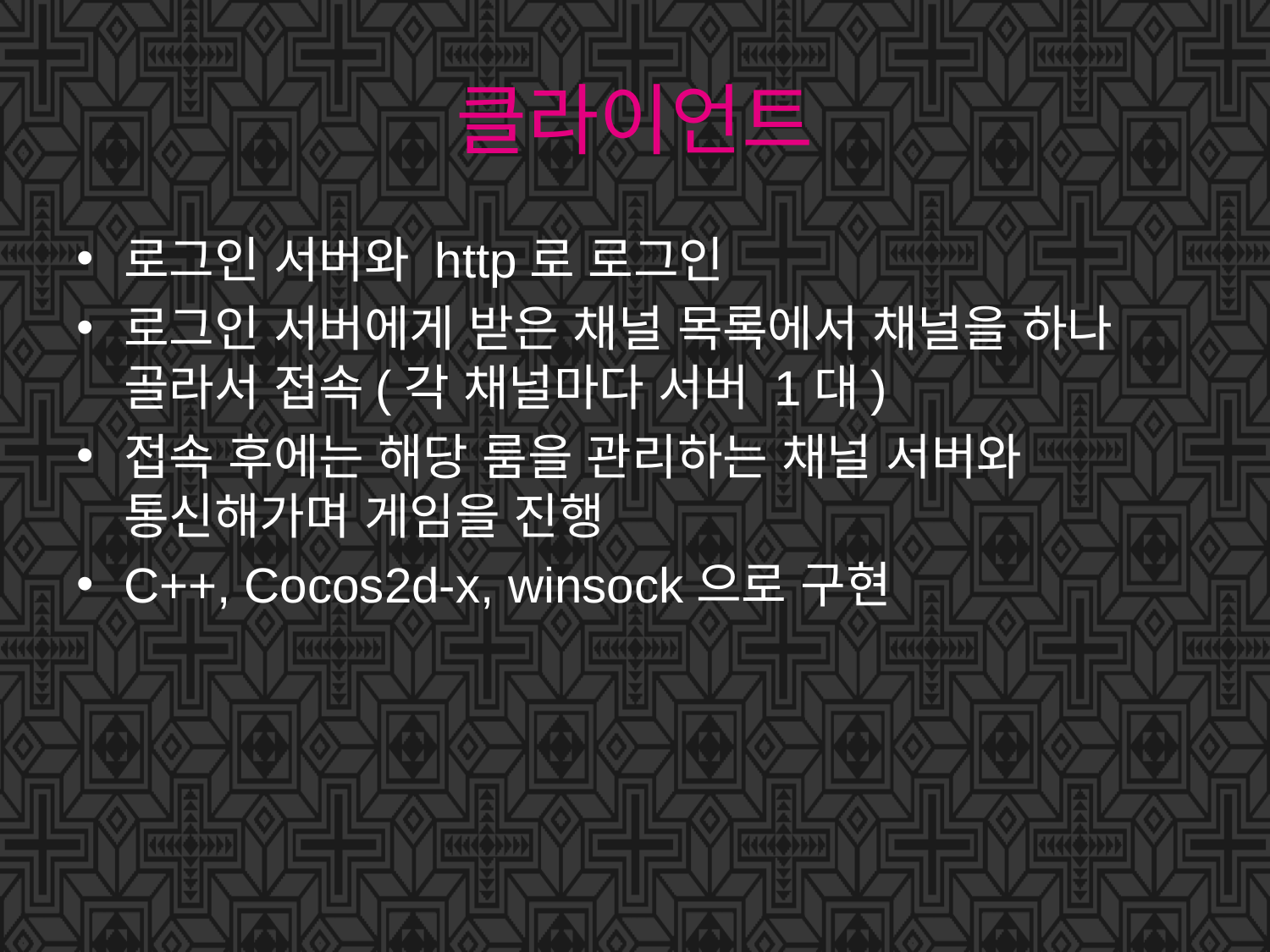

# 클라이언트
로그인 서버와 http로 로그인
로그인 서버에게 받은 채널 목록에서 채널을 하나 골라서 접속(각 채널마다 서버 1대)
접속 후에는 해당 룸을 관리하는 채널 서버와 통신해가며 게임을 진행
C++, Cocos2d-x, winsock으로 구현